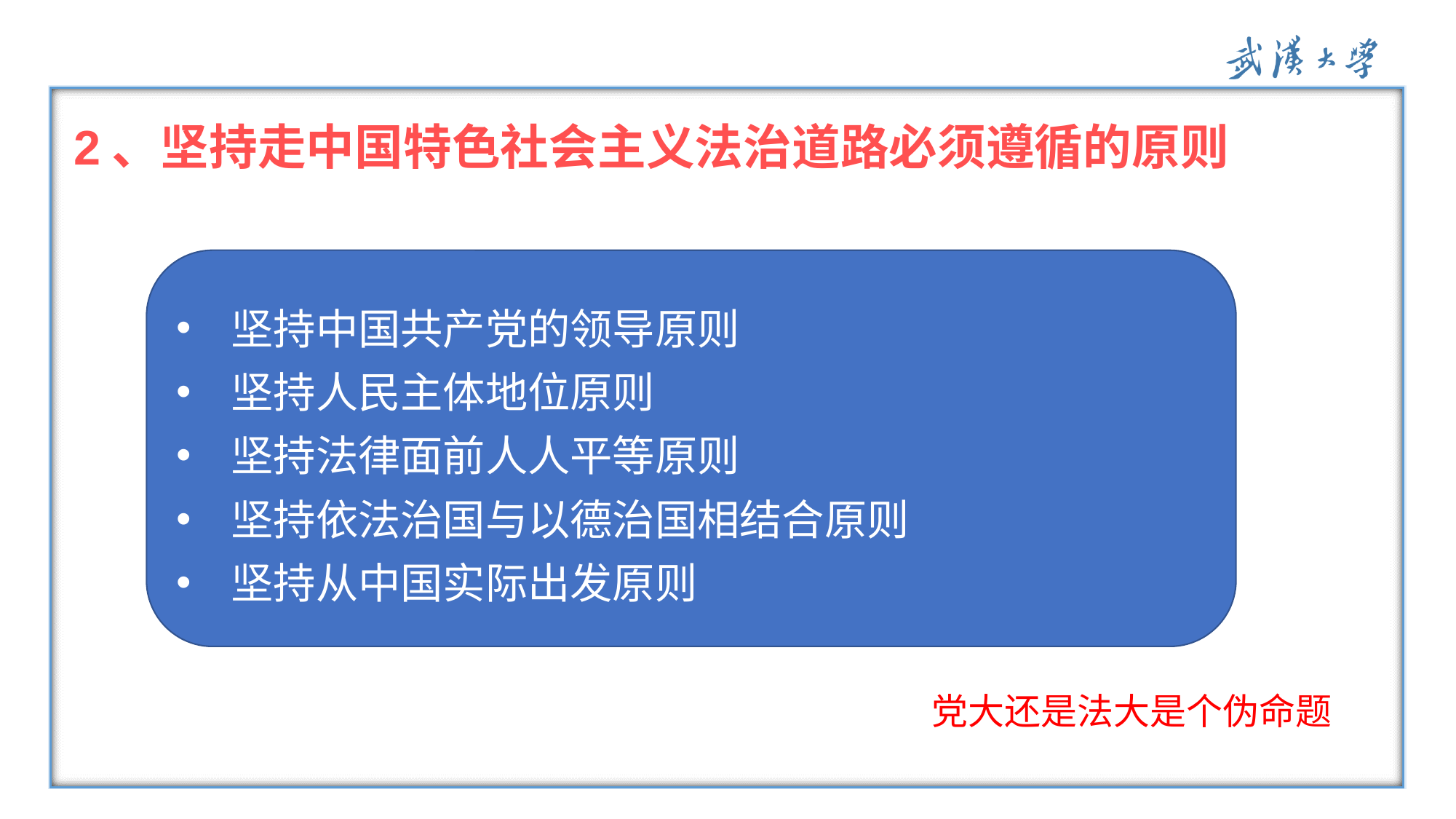

2、坚持走中国特色社会主义法治道路必须遵循的原则
坚持中国共产党的领导原则
坚持人民主体地位原则
坚持法律面前人人平等原则
坚持依法治国与以德治国相结合原则
坚持从中国实际出发原则
党大还是法大是个伪命题